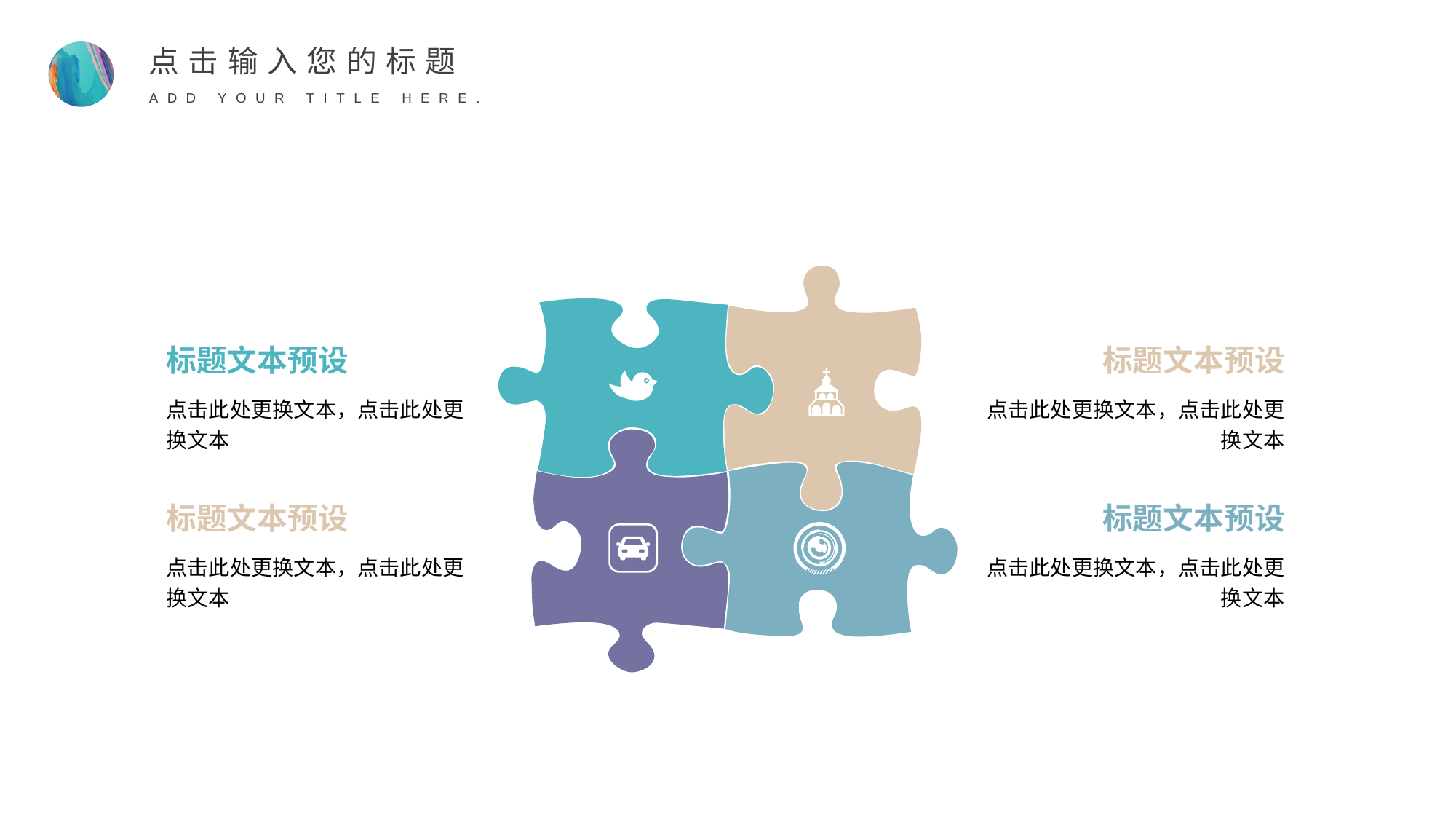

点击输入您的标题
ADD YOUR TITLE HERE.

标题文本预设
点击此处更换文本，点击此处更换文本
标题文本预设
点击此处更换文本，点击此处更换文本
标题文本预设
点击此处更换文本，点击此处更换文本
标题文本预设
点击此处更换文本，点击此处更换文本